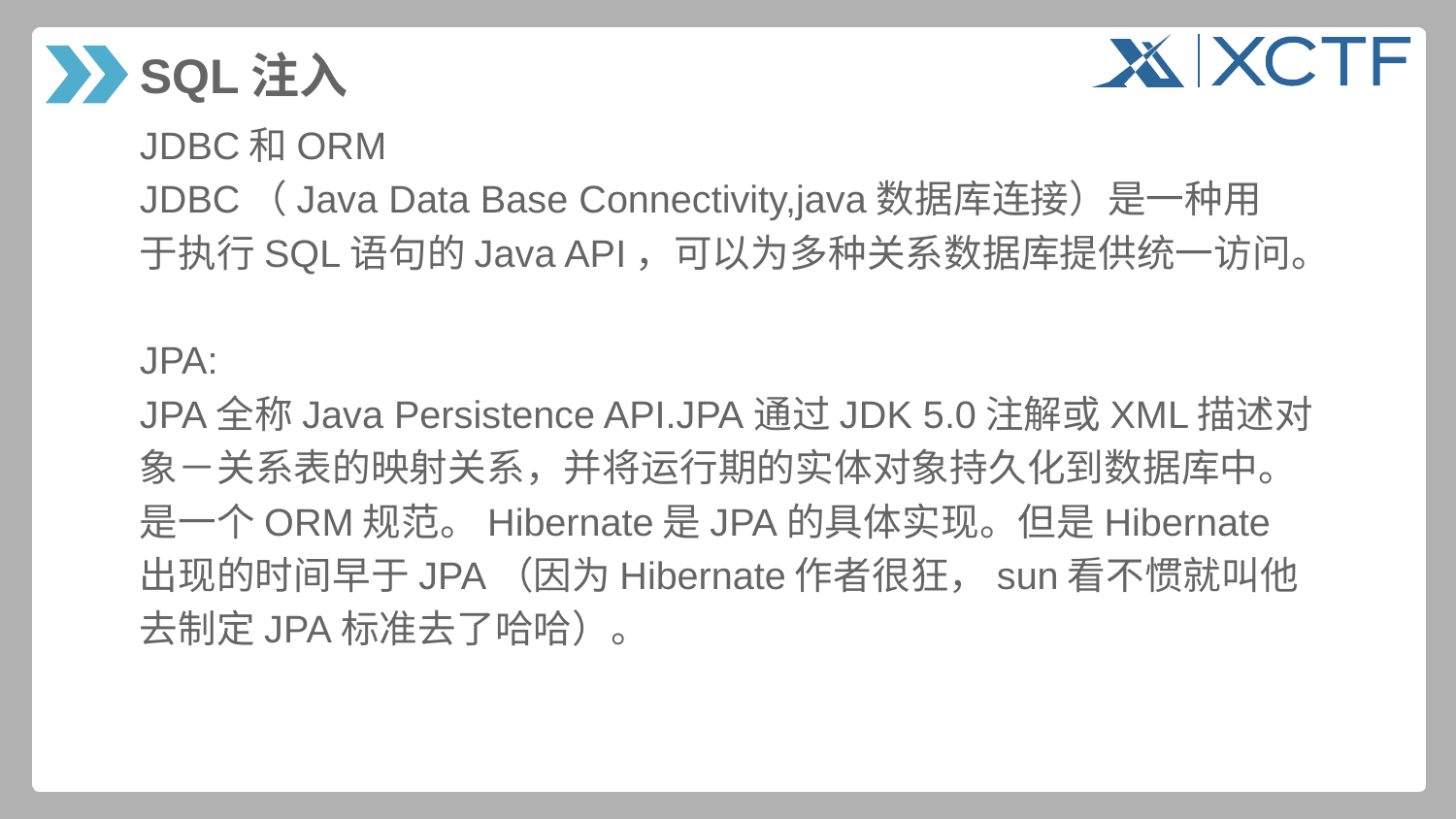

# SQL注入
JDBC和ORM
JDBC（Java Data Base Connectivity,java数据库连接）是一种用
于执行SQL语句的Java API，可以为多种关系数据库提供统一访问。

JPA:
JPA全称Java Persistence API.JPA通过JDK 5.0注解或XML描述对
象－关系表的映射关系，并将运行期的实体对象持久化到数据库中。
是一个ORM规范。Hibernate是JPA的具体实现。但是Hibernate
出现的时间早于JPA（因为Hibernate作者很狂，sun看不惯就叫他
去制定JPA标准去了哈哈）。